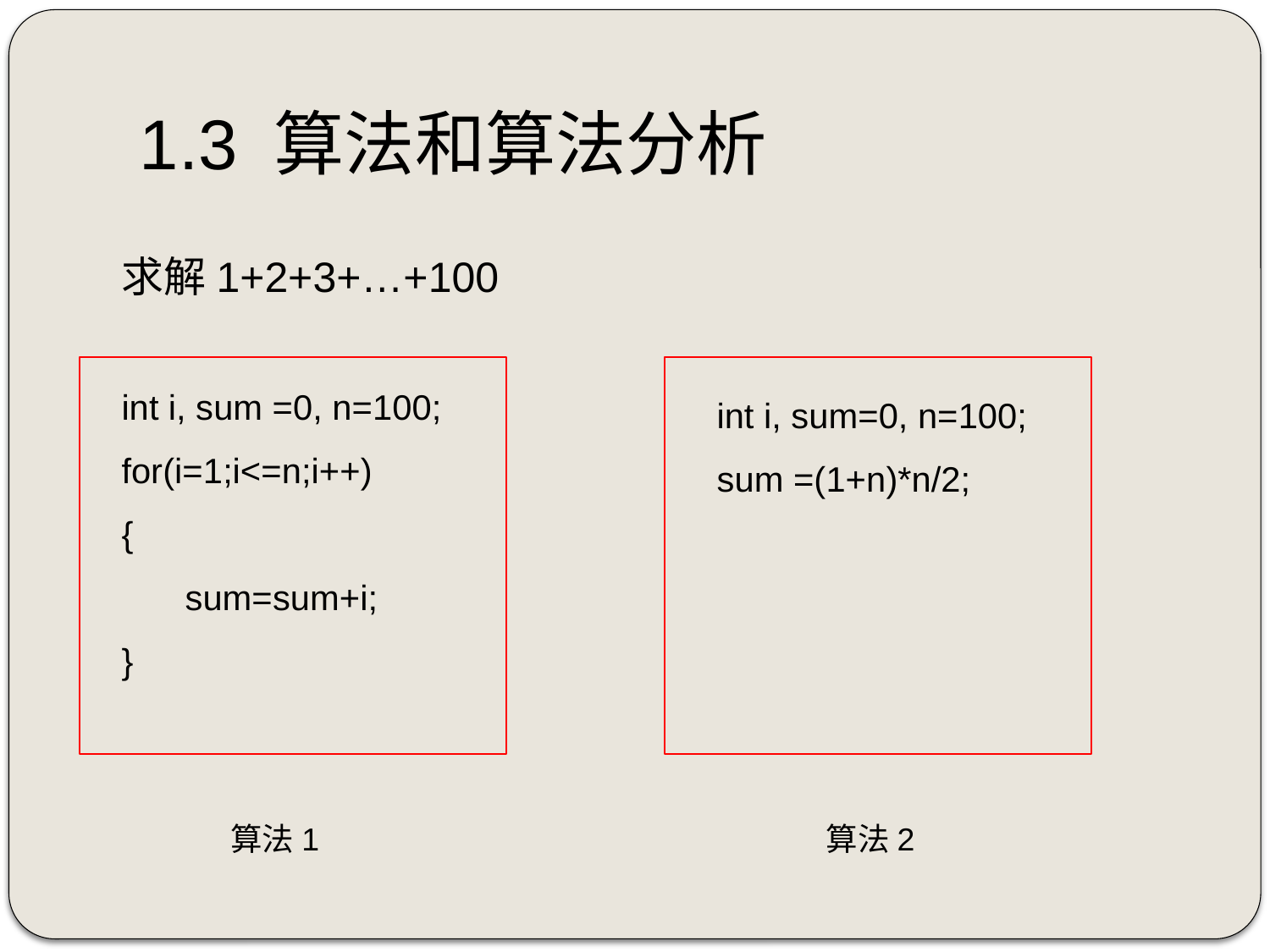

# 1.3 算法和算法分析
求解1+2+3+…+100

int i, sum =0, n=100;
for(i=1;i<=n;i++)
{
sum=sum+i;
}

int i, sum=0, n=100;
sum =(1+n)*n/2;

算法1
算法2